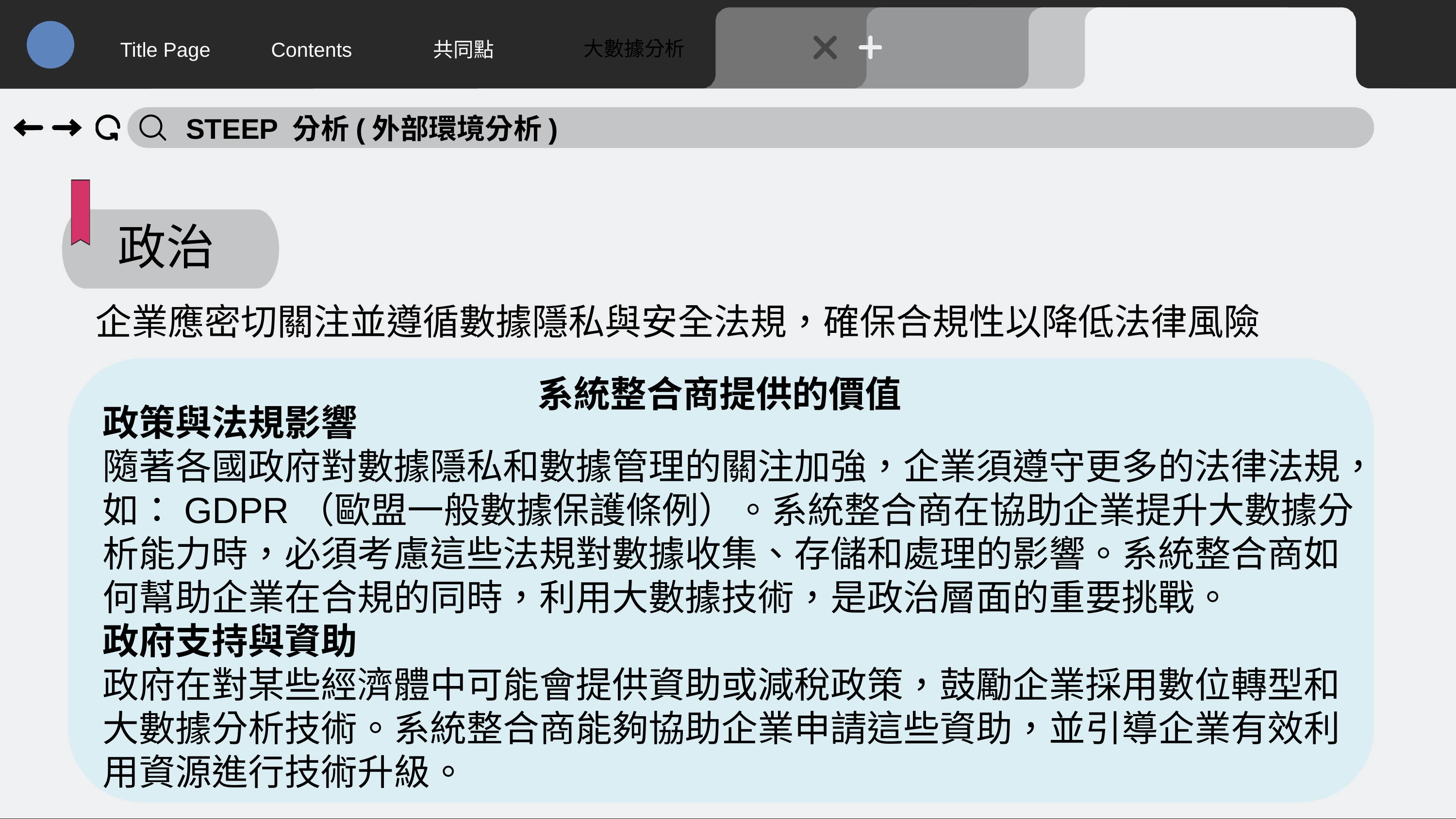

大數據分析
Title Page
Contents
共同點

STEEP 分析(外部環境分析)

政治
企業應密切關注並遵循數據隱私與安全法規，確保合規性以降低法律風險

系統整合商提供的價值
政策與法規影響
隨著各國政府對數據隱私和數據管理的關注加強，企業須遵守更多的法律法規，如：GDPR（歐盟一般數據保護條例）。系統整合商在協助企業提升大數據分析能力時，必須考慮這些法規對數據收集、存儲和處理的影響。系統整合商如何幫助企業在合規的同時，利用大數據技術，是政治層面的重要挑戰。
政府支持與資助
政府在對某些經濟體中可能會提供資助或減稅政策，鼓勵企業採用數位轉型和大數據分析技術。系統整合商能夠協助企業申請這些資助，並引導企業有效利用資源進行技術升級。
13